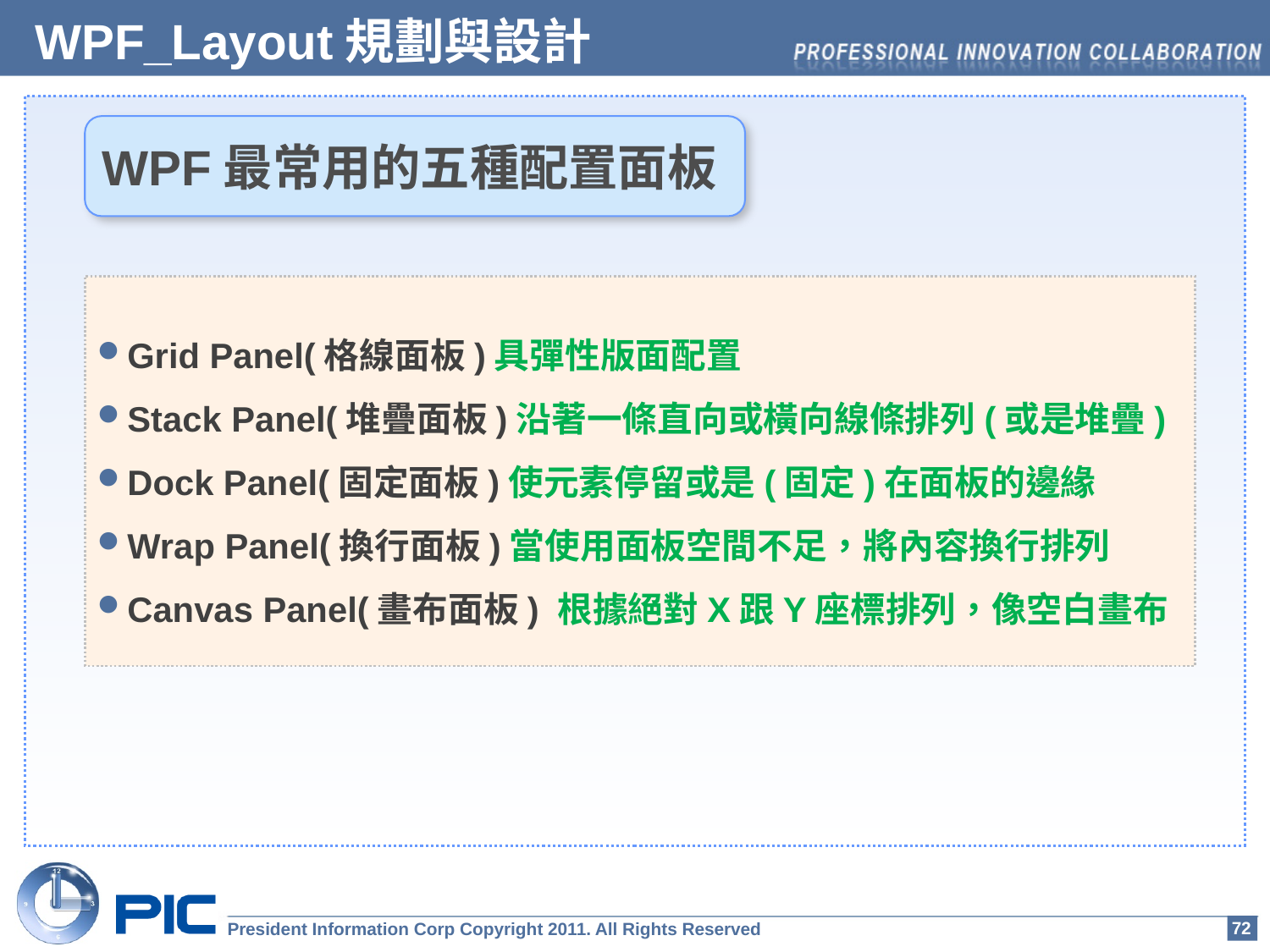

WPF_Layout規劃與設計

WPF最常用的五種配置面板
Grid Panel(格線面板)具彈性版面配置
Stack Panel(堆疊面板)沿著一條直向或橫向線條排列(或是堆疊)
Dock Panel(固定面板)使元素停留或是(固定)在面板的邊緣
Wrap Panel(換行面板)當使用面板空間不足，將內容換行排列
Canvas Panel(畫布面板) 根據絕對X跟Y座標排列，像空白畫布